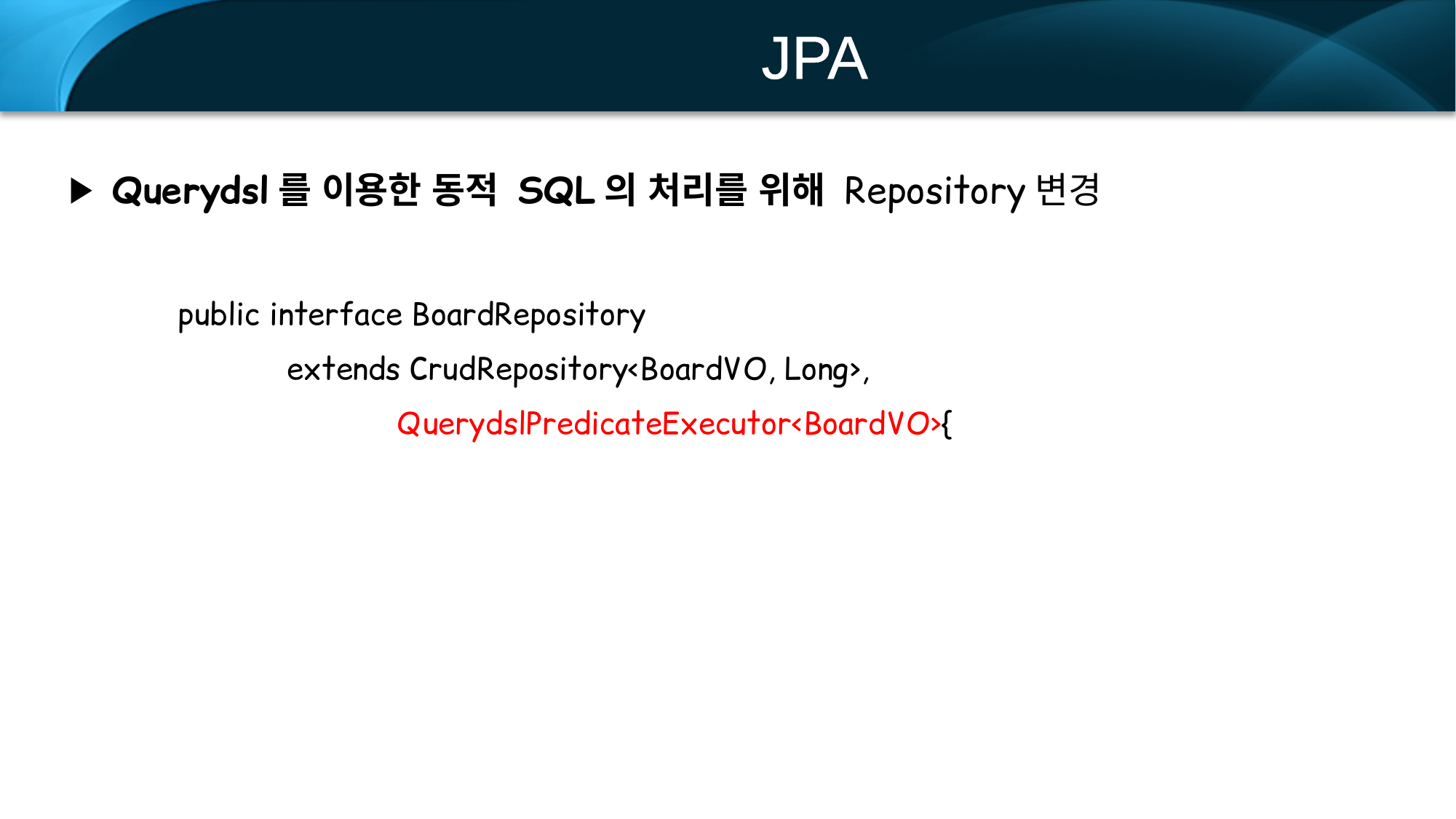

JPA
Querydsl를 이용한 동적 SQL의 처리를 위해 Repository변경

	public interface BoardRepository
               	extends CrudRepository<BoardVO, Long>,
               		QuerydslPredicateExecutor<BoardVO>{